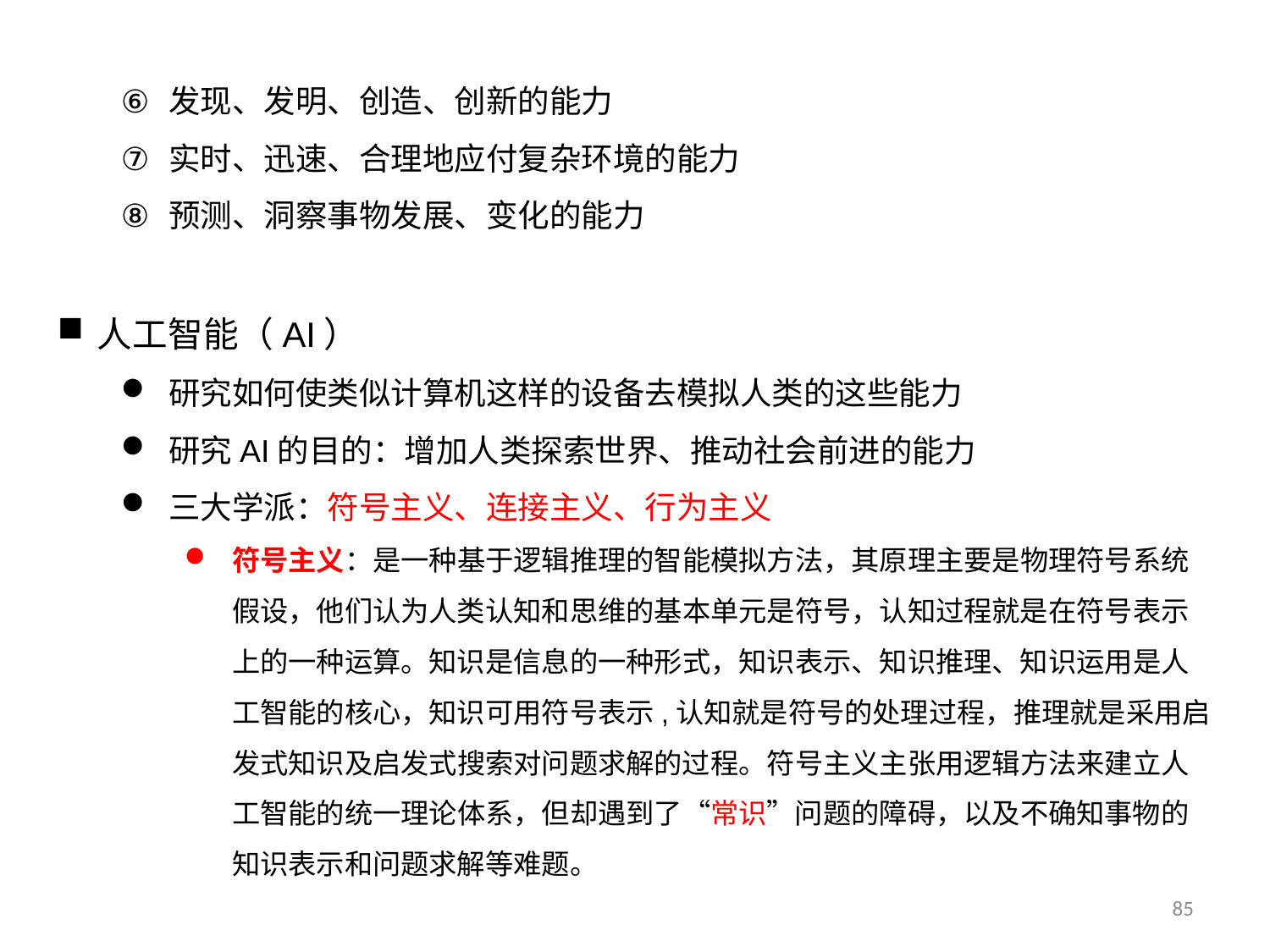

发现、发明、创造、创新的能力
实时、迅速、合理地应付复杂环境的能力
预测、洞察事物发展、变化的能力

人工智能（AI）
研究如何使类似计算机这样的设备去模拟人类的这些能力
研究AI的目的：增加人类探索世界、推动社会前进的能力
三大学派：符号主义、连接主义、行为主义
符号主义：是一种基于逻辑推理的智能模拟方法，其原理主要是物理符号系统假设，他们认为人类认知和思维的基本单元是符号，认知过程就是在符号表示上的一种运算。知识是信息的一种形式，知识表示、知识推理、知识运用是人工智能的核心，知识可用符号表示,认知就是符号的处理过程，推理就是采用启发式知识及启发式搜索对问题求解的过程。符号主义主张用逻辑方法来建立人工智能的统一理论体系，但却遇到了“常识”问题的障碍，以及不确知事物的知识表示和问题求解等难题。
85